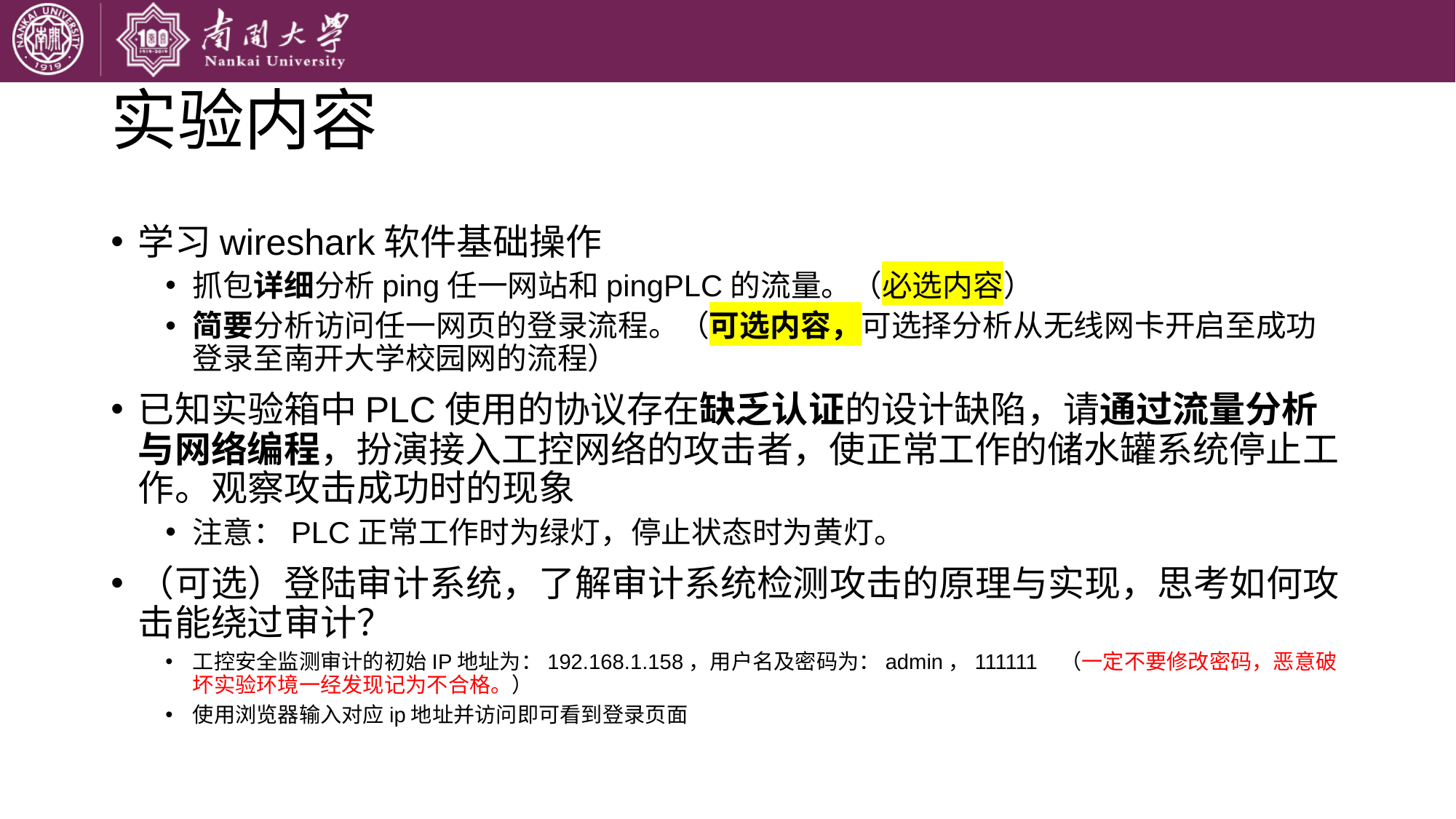

# 实验内容
学习wireshark软件基础操作
抓包详细分析ping任一网站和pingPLC的流量。（必选内容）
简要分析访问任一网页的登录流程。（可选内容，可选择分析从无线网卡开启至成功登录至南开大学校园网的流程）
已知实验箱中PLC使用的协议存在缺乏认证的设计缺陷，请通过流量分析与网络编程，扮演接入工控网络的攻击者，使正常工作的储水罐系统停止工作。观察攻击成功时的现象
注意：PLC正常工作时为绿灯，停止状态时为黄灯。
（可选）登陆审计系统，了解审计系统检测攻击的原理与实现，思考如何攻击能绕过审计？
工控安全监测审计的初始IP地址为：192.168.1.158，用户名及密码为：admin，111111   （一定不要修改密码，恶意破坏实验环境一经发现记为不合格。）
使用浏览器输入对应ip地址并访问即可看到登录页面